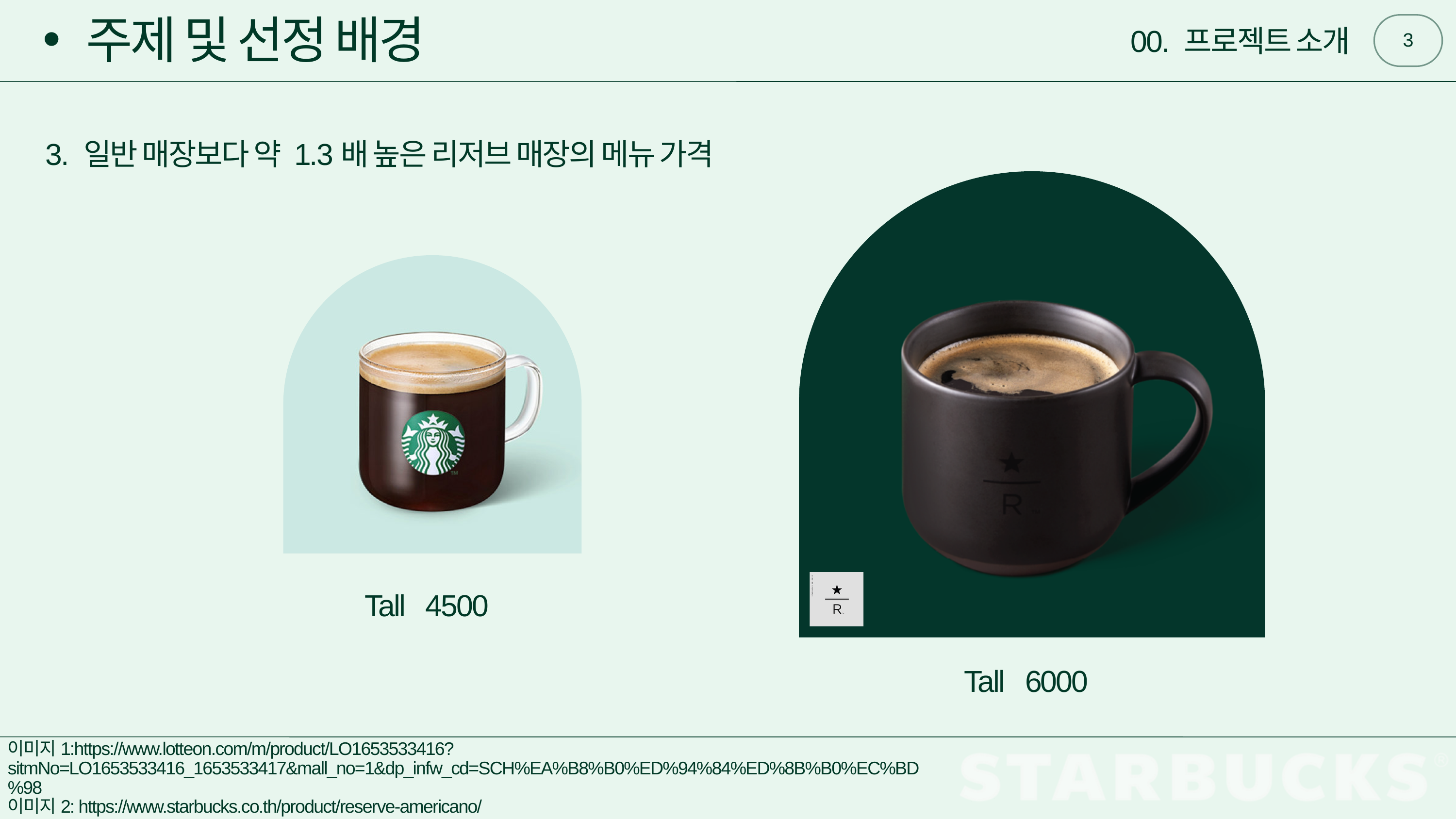

주제 및 선정 배경

3
00. 프로젝트 소개

3. 일반 매장보다 약 1.3배 높은 리저브 매장의 메뉴 가격

Tall   4500
Tall   6000

이미지1:https://www.lotteon.com/m/product/LO1653533416?sitmNo=LO1653533416_1653533417&mall_no=1&dp_infw_cd=SCH%EA%B8%B0%ED%94%84%ED%8B%B0%EC%BD%98
이미지2: https://www.starbucks.co.th/product/reserve-americano/